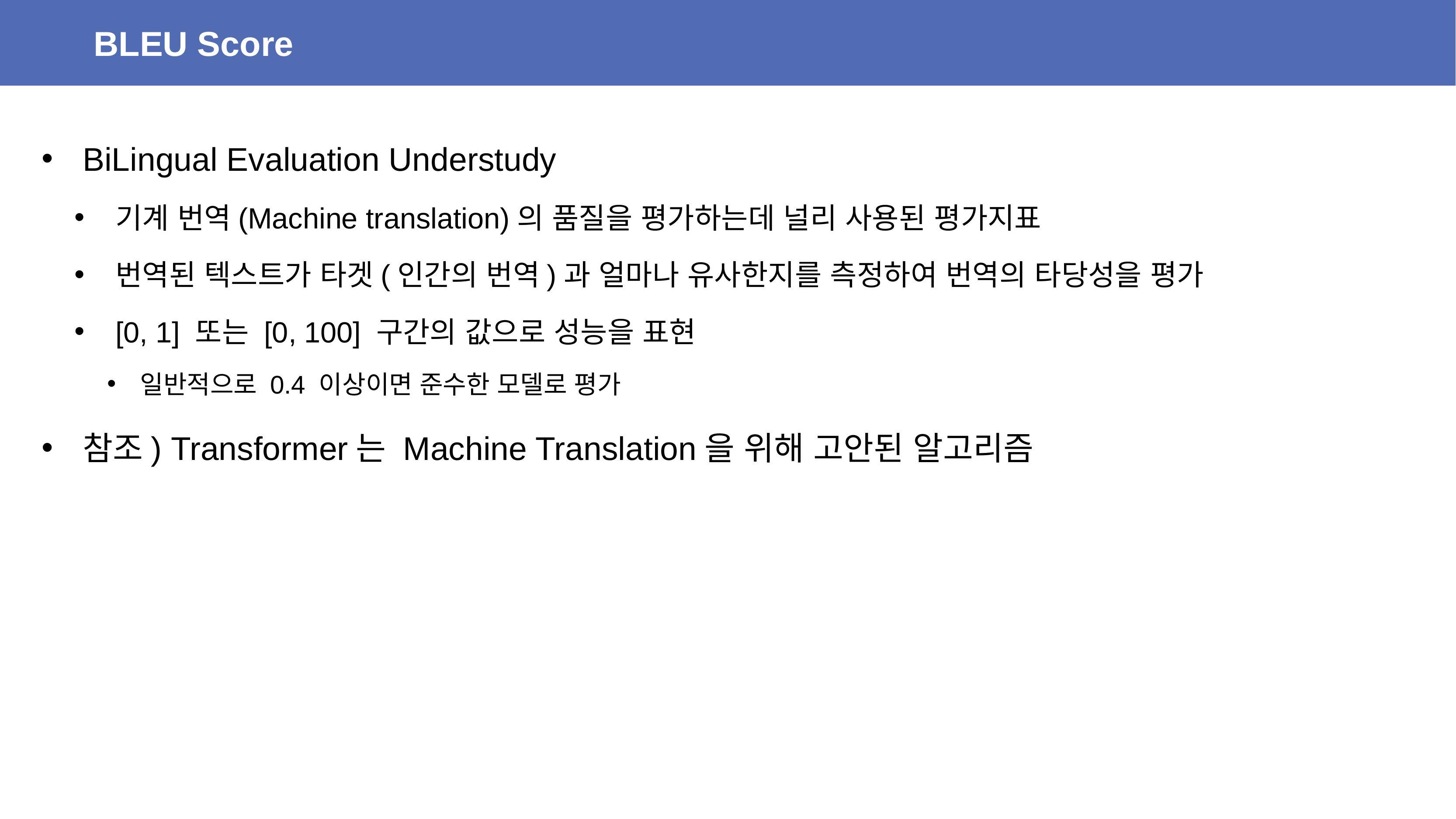

BLEU Score
BiLingual Evaluation Understudy
기계 번역(Machine translation)의 품질을 평가하는데 널리 사용된 평가지표
번역된 텍스트가 타겟(인간의 번역)과 얼마나 유사한지를 측정하여 번역의 타당성을 평가
[0, 1] 또는 [0, 100] 구간의 값으로 성능을 표현
일반적으로 0.4 이상이면 준수한 모델로 평가
참조) Transformer는 Machine Translation을 위해 고안된 알고리즘